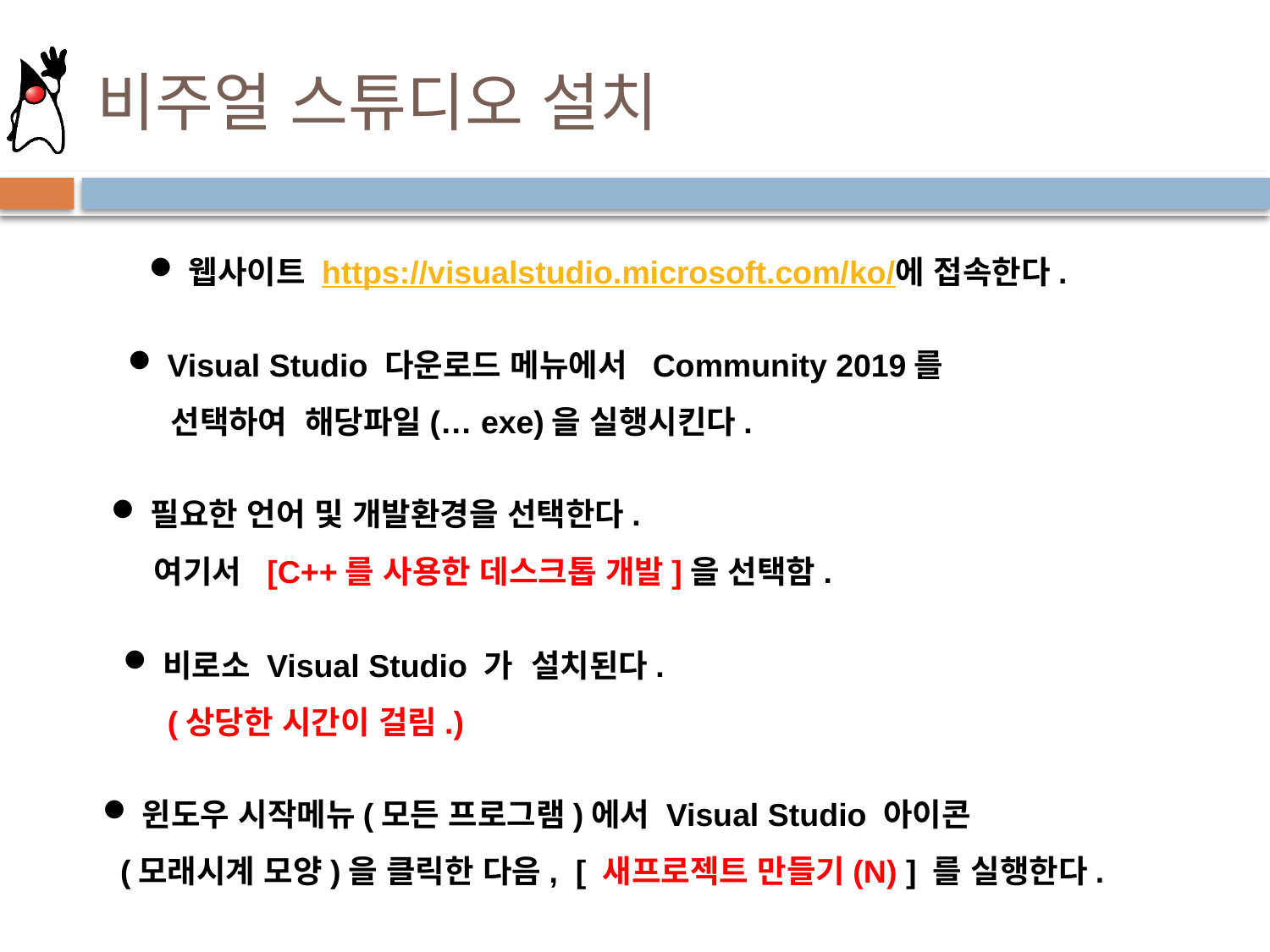

# 비주얼 스튜디오 설치
웹사이트 https://visualstudio.microsoft.com/ko/에 접속한다.

Visual Studio 다운로드 메뉴에서  Community 2019를
    선택하여  해당파일(… exe)을 실행시킨다.

필요한 언어 및 개발환경을 선택한다.
    여기서  [C++를 사용한 데스크톱 개발]을 선택함.

비로소 Visual Studio 가  설치된다.
     (상당한 시간이 걸림.)

윈도우 시작메뉴(모든 프로그램)에서 Visual Studio 아이콘
  (모래시계 모양)을 클릭한 다음,  [ 새프로젝트 만들기(N) ] 를 실행한다.